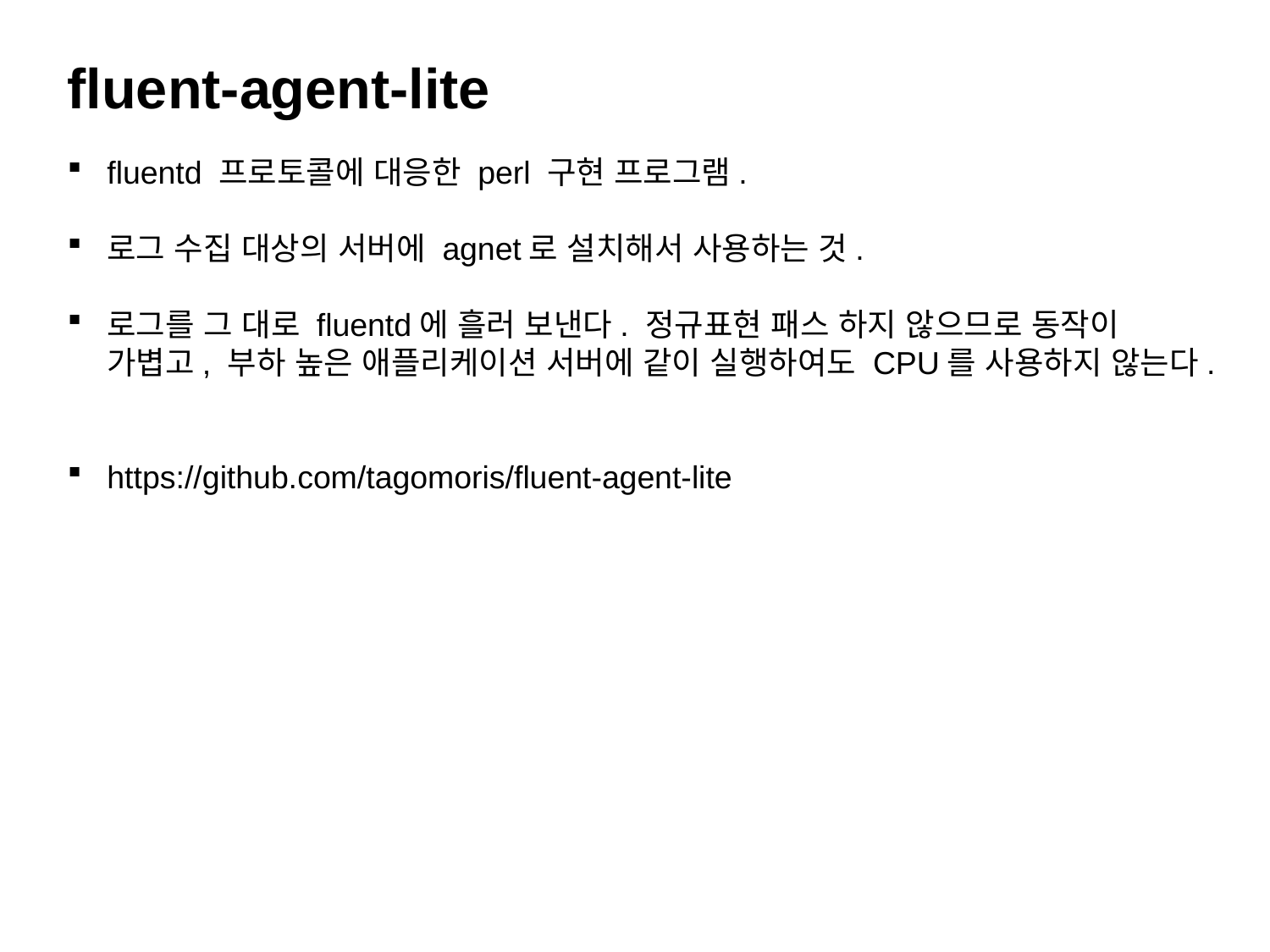

fluent-agent-lite
fluentd 프로토콜에 대응한 perl 구현 프로그램.
로그 수집 대상의 서버에 agnet로 설치해서 사용하는 것.
로그를 그 대로 fluentd에 흘러 보낸다. 정규표현 패스 하지 않으므로 동작이 가볍고, 부하 높은 애플리케이션 서버에 같이 실행하여도 CPU를 사용하지 않는다.
https://github.com/tagomoris/fluent-agent-lite